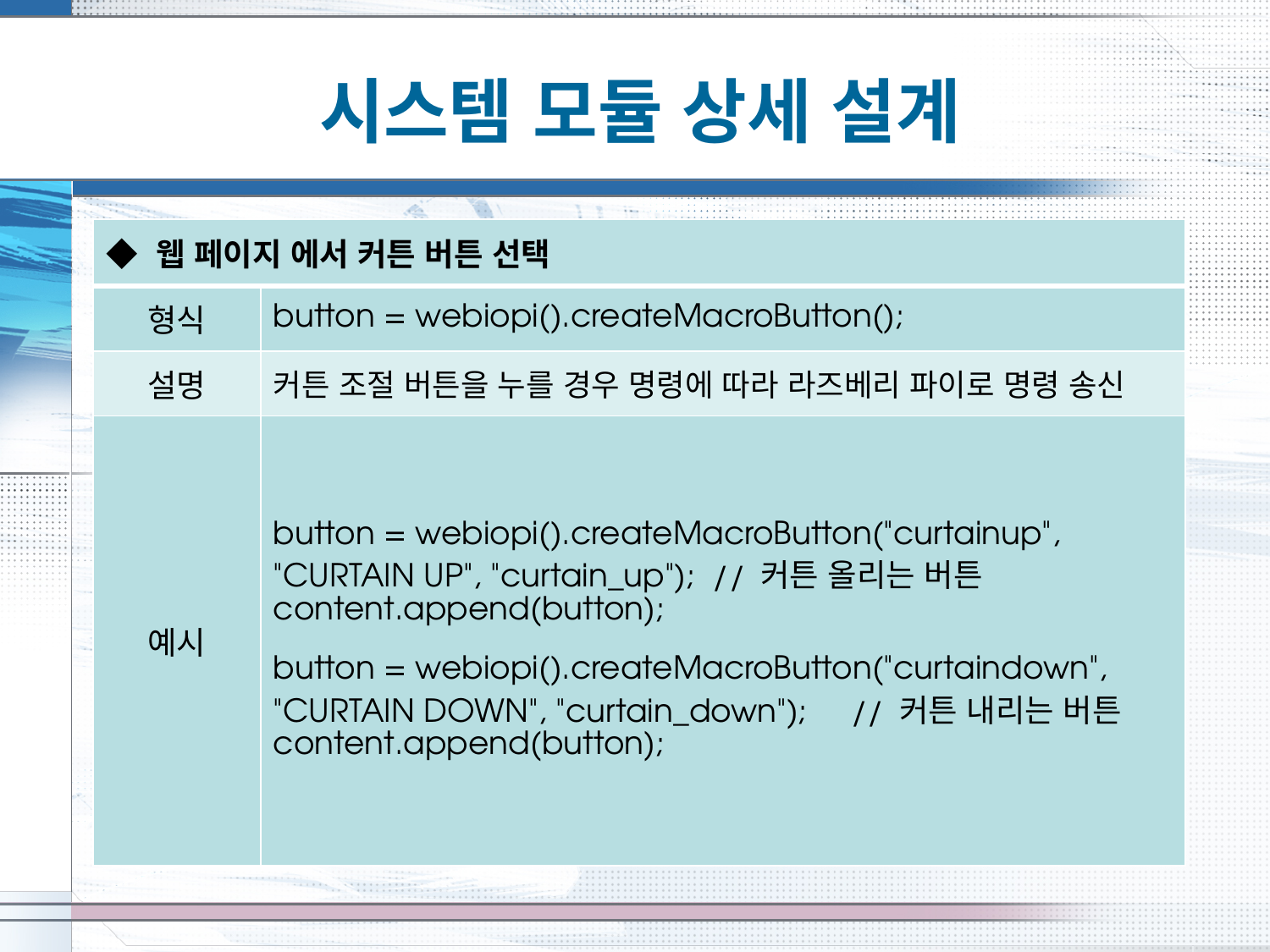

# 시스템 모듈 상세 설계
| ◆ 웹 페이지 에서 커튼 버튼 선택 |  |
| --- | --- |
| 형식 | button = webiopi().createMacroButton(); |
| 설명 | 커튼 조절 버튼을 누를 경우 명령에 따라 라즈베리 파이로 명령 송신 |
| 예시 | button = webiopi().createMacroButton("curtainup", "CURTAIN UP", "curtain\_up"); // 커튼 올리는 버튼 content.append(button); button = webiopi().createMacroButton("curtaindown", "CURTAIN DOWN", "curtain\_down"); // 커튼 내리는 버튼 content.append(button); |